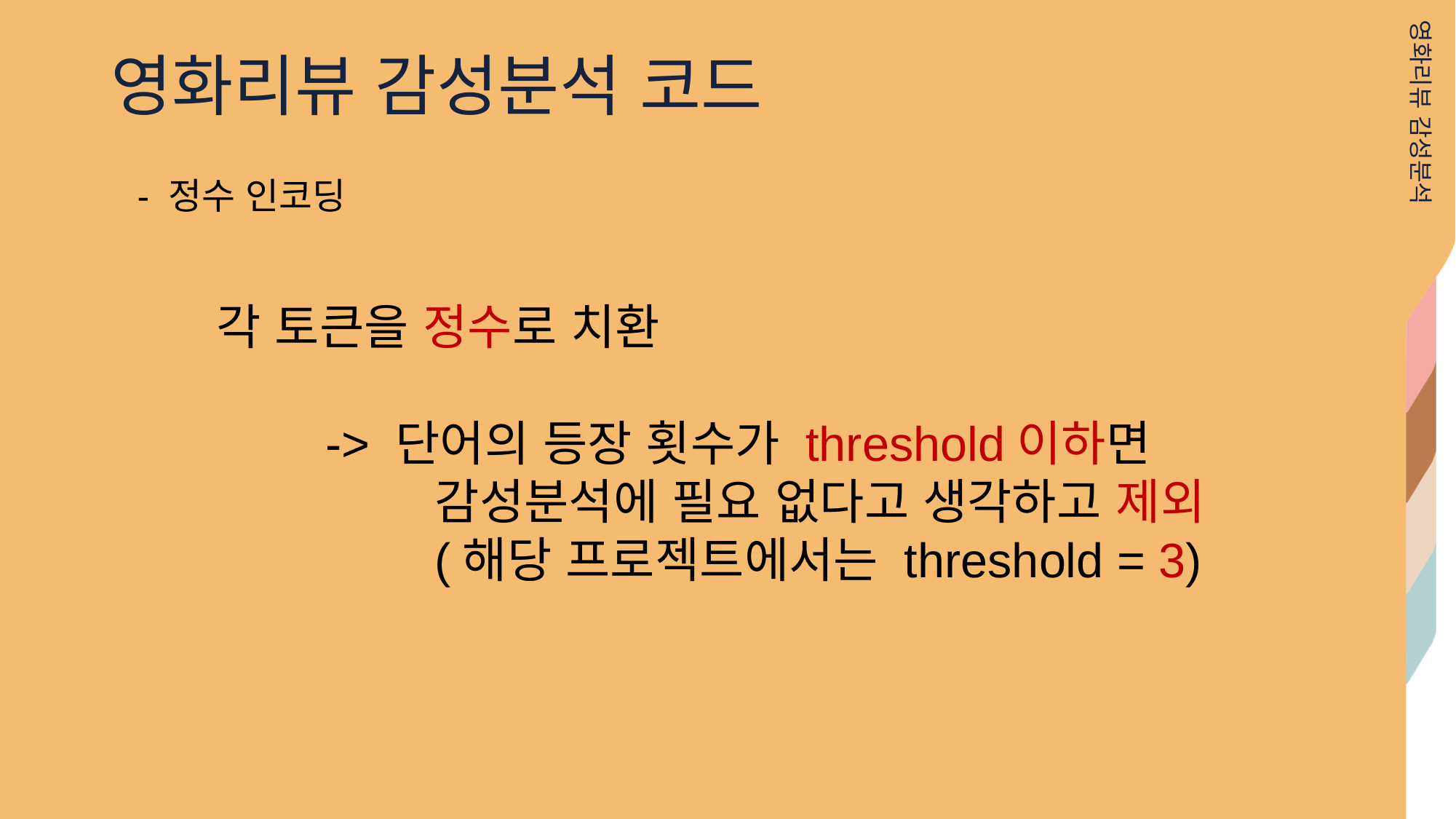

영화리뷰 감성분석 코드
영화리뷰 감성분석
- 정수 인코딩
각 토큰을 정수로 치환

	-> 단어의 등장 횟수가 threshold이하면
		감성분석에 필요 없다고 생각하고 제외
		(해당 프로젝트에서는 threshold = 3)